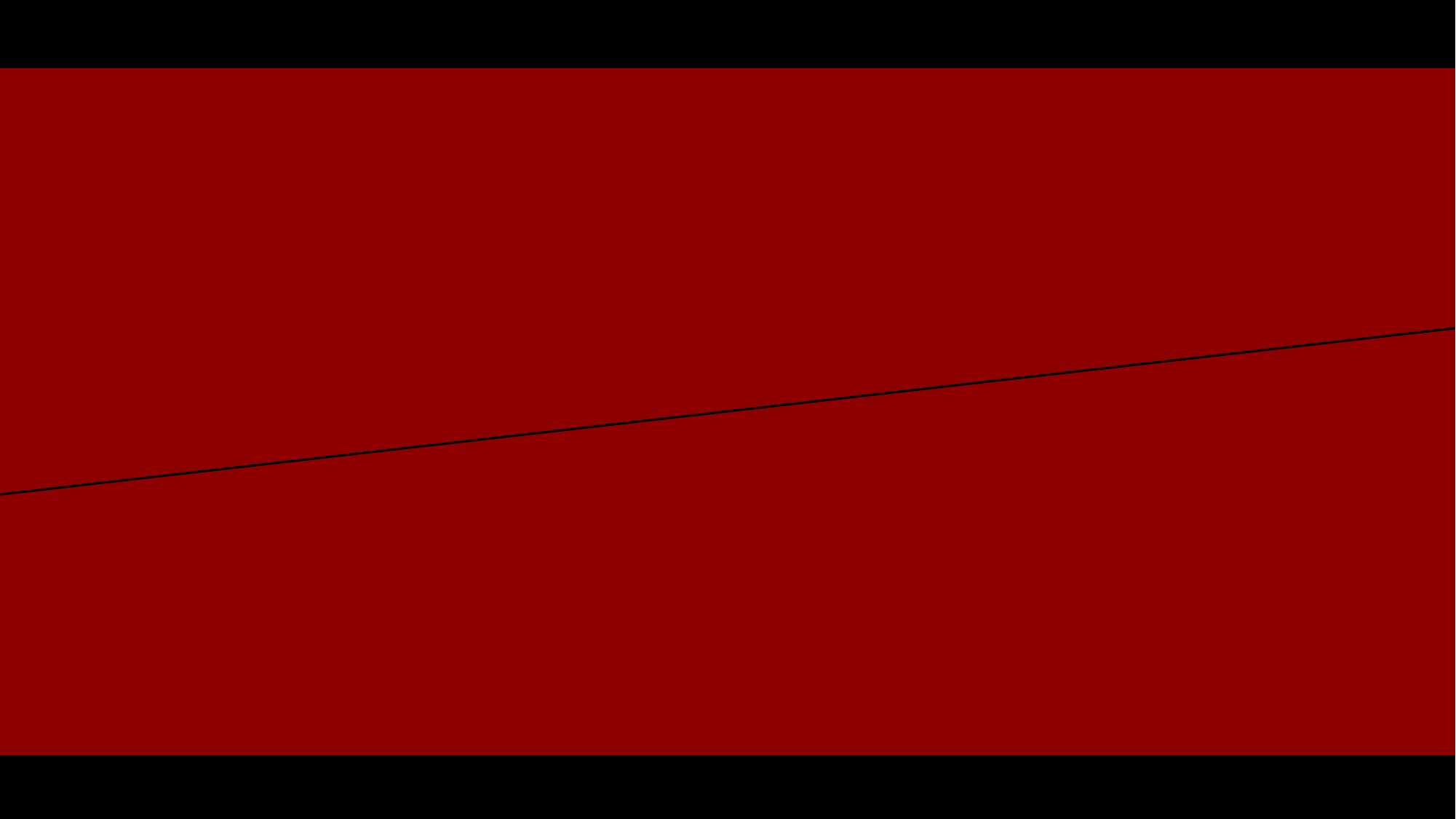

소비자 감정으로
기업을 감정하다.
# 14-18년 twitter를 중심으로